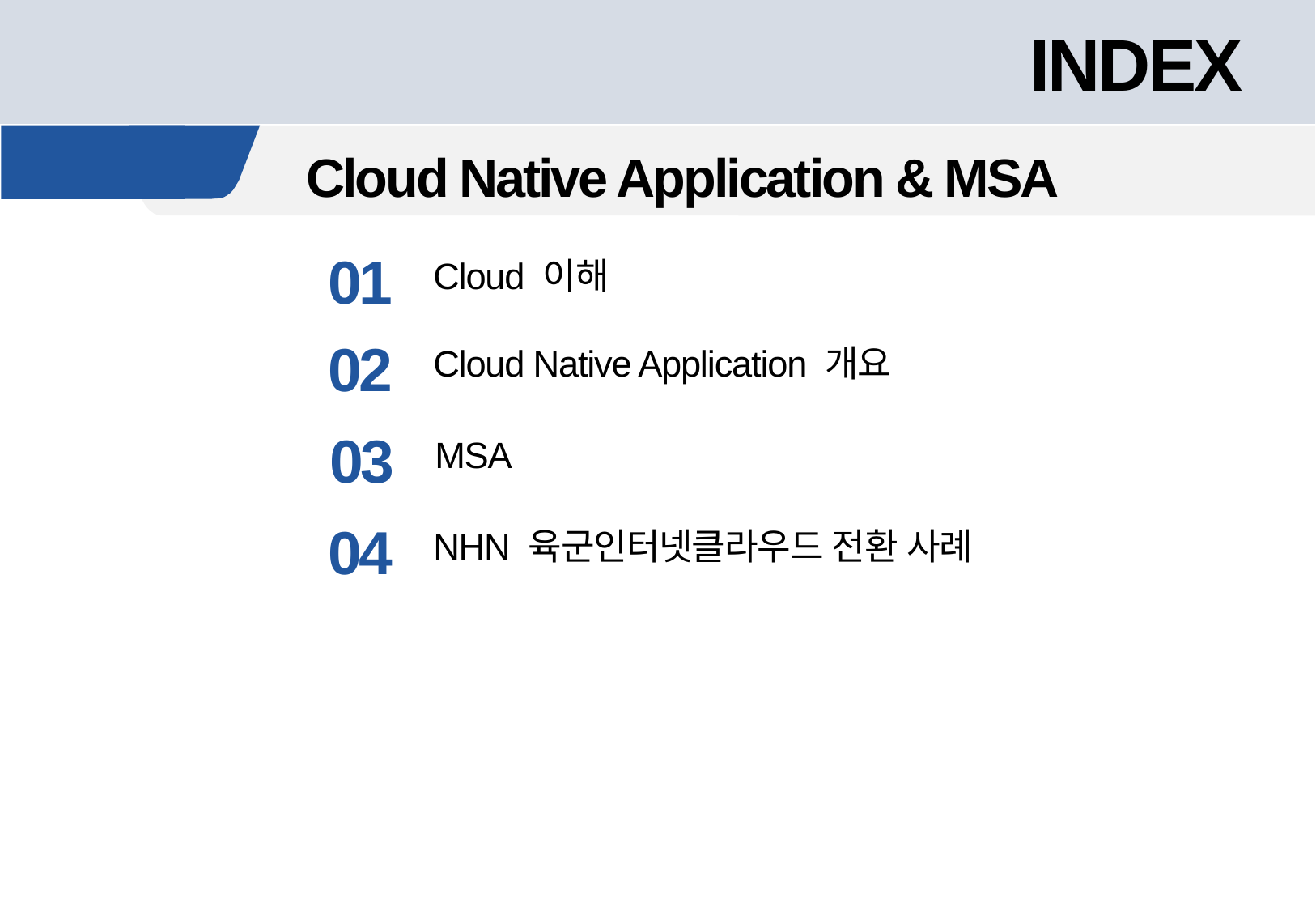

INDEX

Cloud Native Application & MSA
01
Cloud 이해
02
Cloud Native Application 개요
03
MSA
04
NHN 육군인터넷클라우드 전환 사례